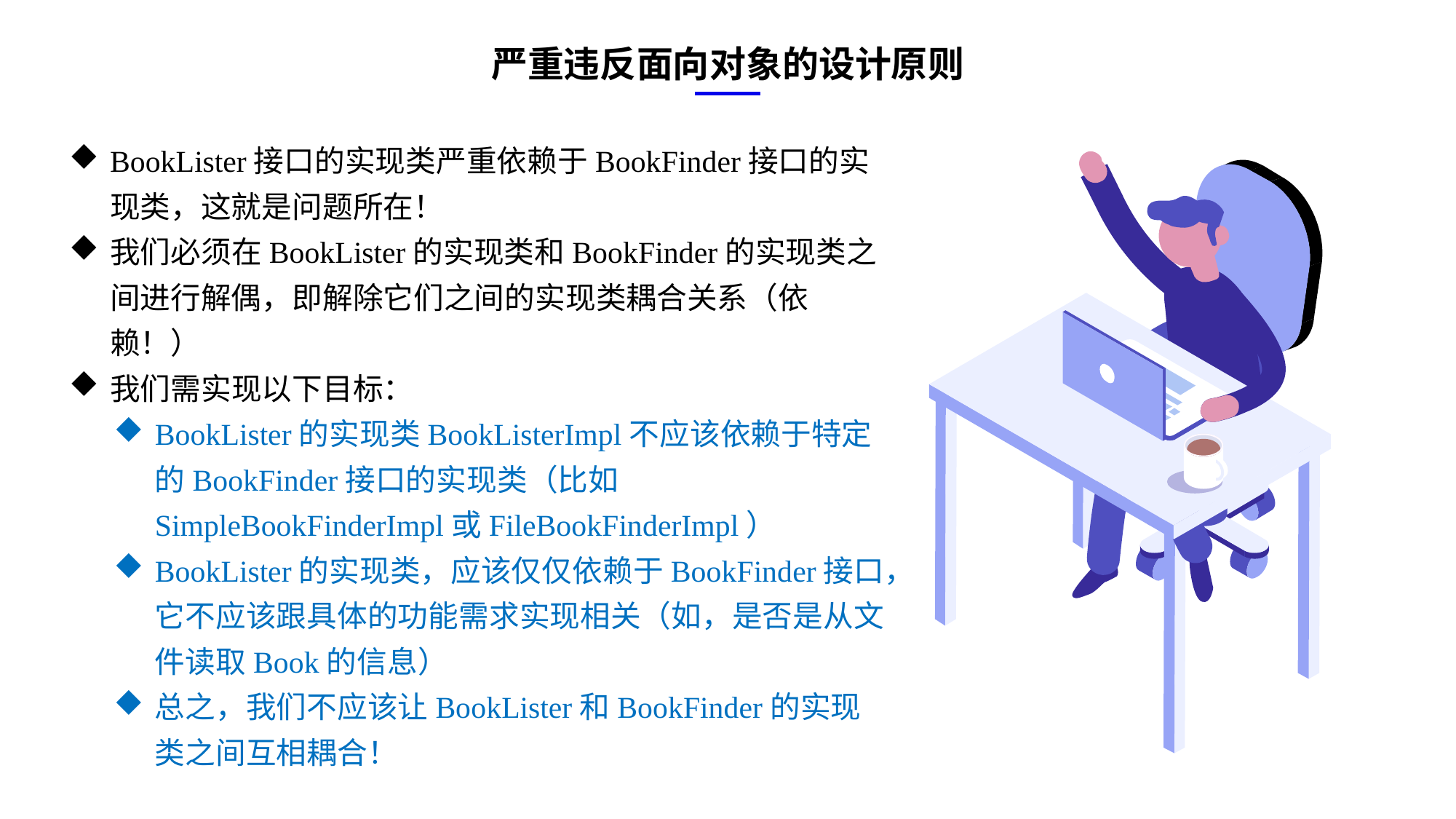

严重违反面向对象的设计原则
BookLister接口的实现类严重依赖于BookFinder接口的实现类，这就是问题所在！
我们必须在BookLister的实现类和BookFinder的实现类之间进行解偶，即解除它们之间的实现类耦合关系（依赖！）
我们需实现以下目标：
BookLister的实现类BookListerImpl不应该依赖于特定的BookFinder接口的实现类（比如SimpleBookFinderImpl或FileBookFinderImpl）
BookLister的实现类，应该仅仅依赖于BookFinder接口，它不应该跟具体的功能需求实现相关（如，是否是从文件读取Book的信息）
总之，我们不应该让BookLister和BookFinder的实现类之间互相耦合！

e7d195523061f1c0ae0eb3eed39d2bcef4622b2499a05fe6567B54A876BEB457BD1EB8EBE9915191D1FA2E860D28D251AB291D9CBBDD28D4BD16020FD75D8281481517FC21E86E4C931520AFA1087E92E357E3DB373CA326F6F926B1A67F681E99E875FFD293B2C32B3919AE4D43F9436862A7DD54F9346DF3662D8AB7319030EF75D53FF682DE13